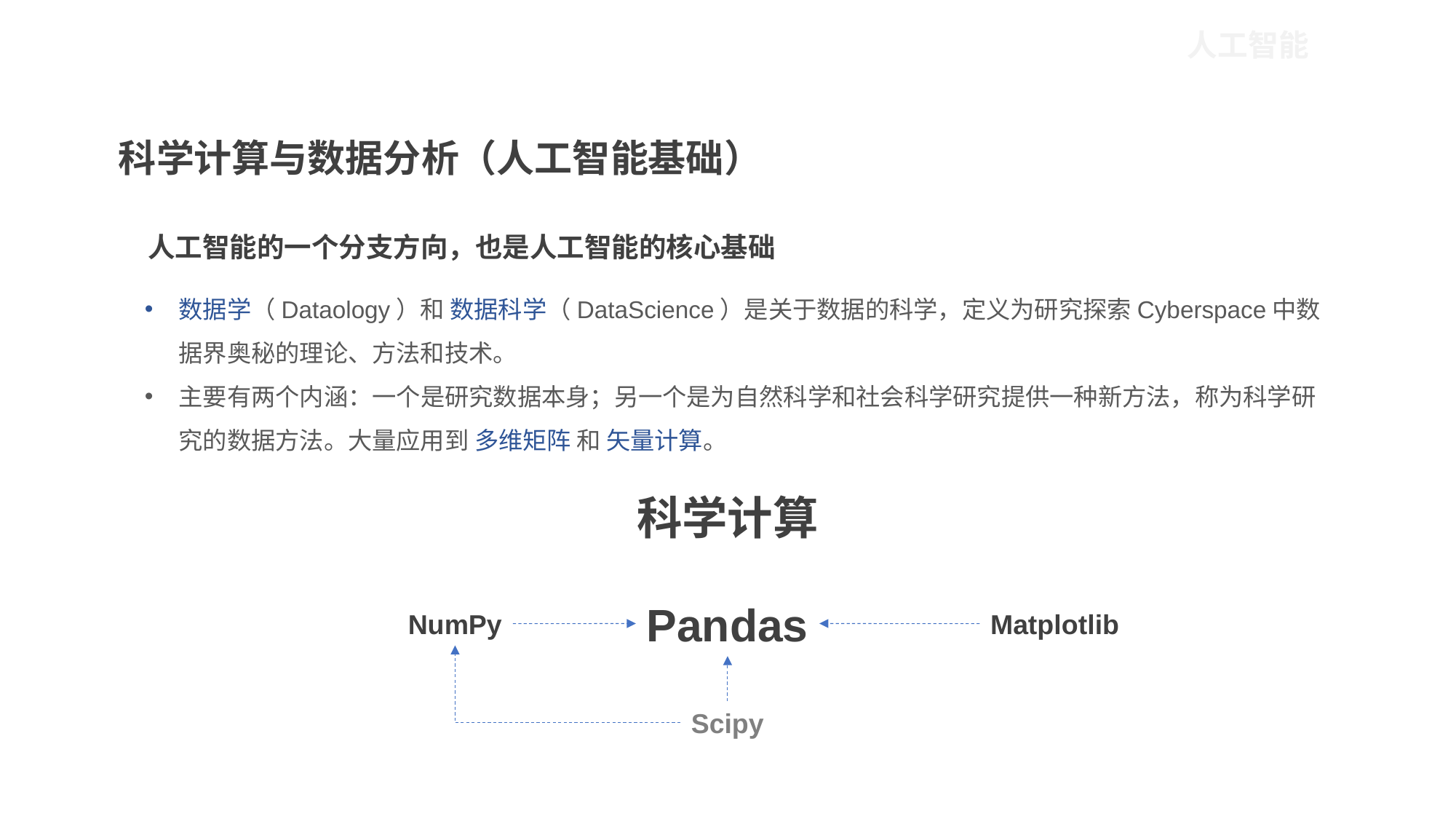

人工智能
科学计算与数据分析（人工智能基础）
人工智能的一个分支方向，也是人工智能的核心基础
数据学（Dataology）和 数据科学（DataScience）是关于数据的科学，定义为研究探索Cyberspace中数据界奥秘的理论、方法和技术。
主要有两个内涵：一个是研究数据本身；另一个是为自然科学和社会科学研究提供一种新方法，称为科学研究的数据方法。大量应用到 多维矩阵 和 矢量计算。
科学计算
Pandas
NumPy
Matplotlib
Scipy